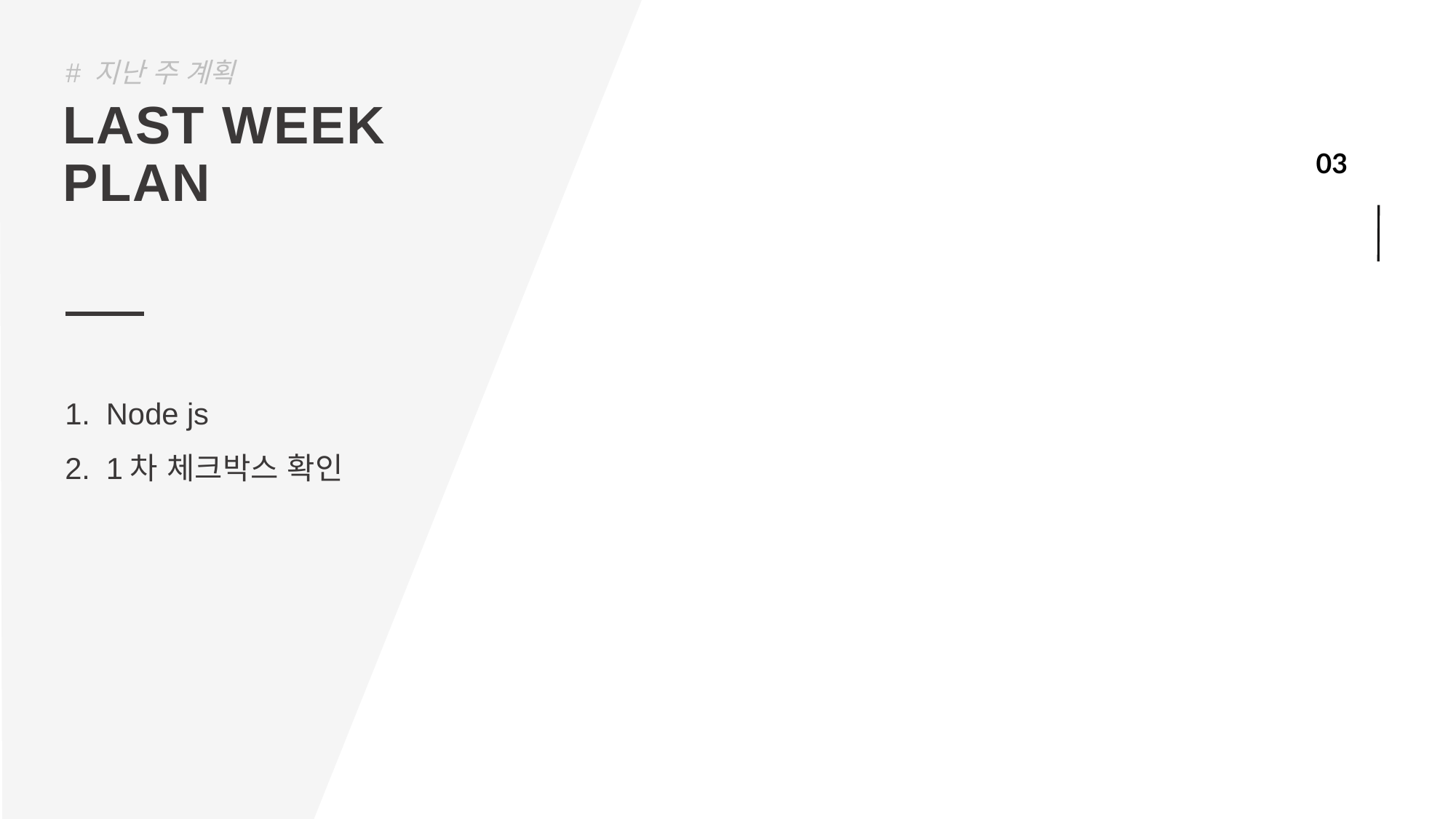

# 지난 주 계획
LAST WEEK
PLAN
Node js
1차 체크박스 확인